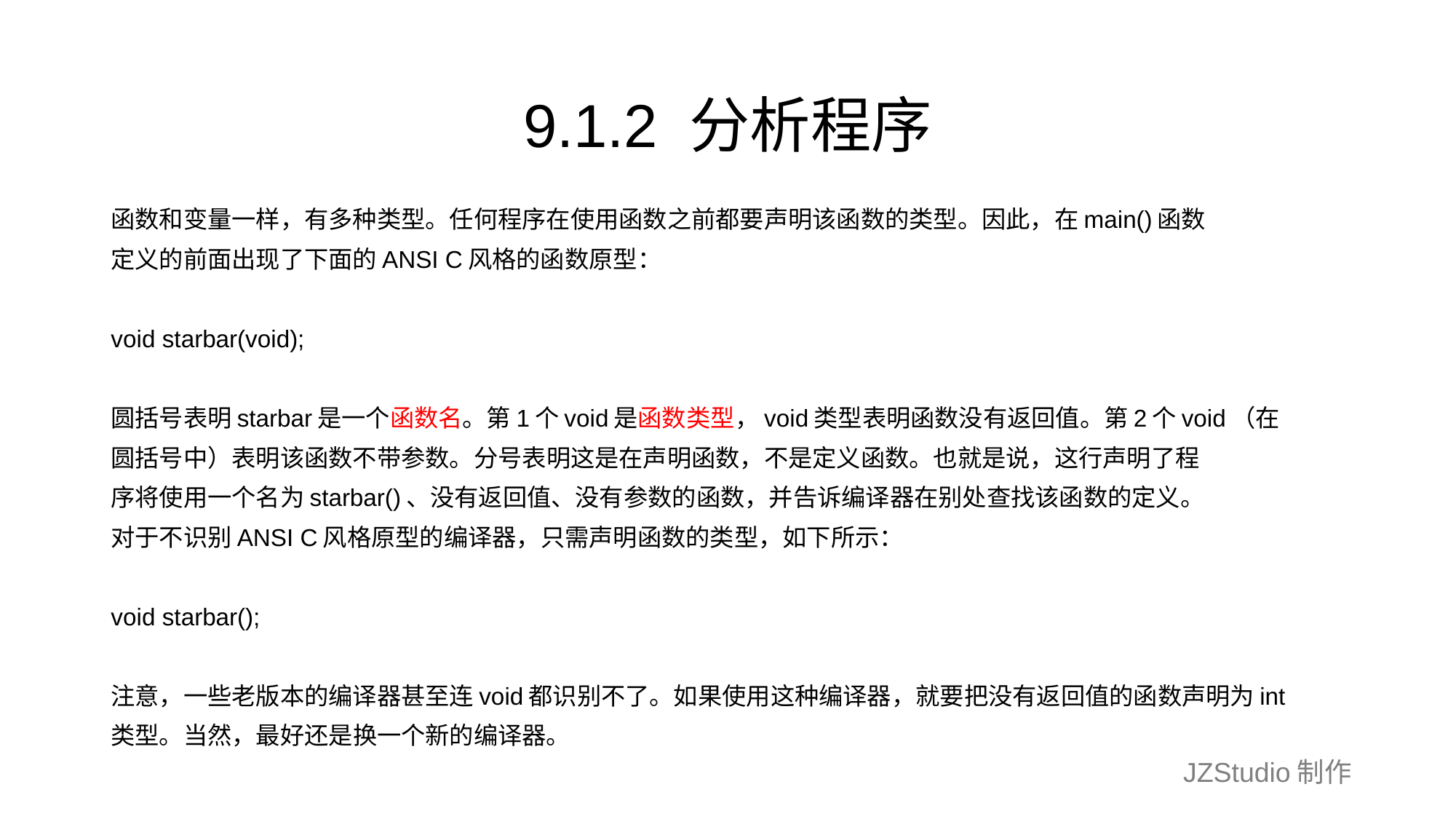

# 9.1.2 分析程序
函数和变量一样，有多种类型。任何程序在使用函数之前都要声明该函数的类型。因此，在main()函数
定义的前面出现了下面的ANSI C风格的函数原型：

void starbar(void);

圆括号表明starbar是一个函数名。第1个void是函数类型，void类型表明函数没有返回值。第2个void（在
圆括号中）表明该函数不带参数。分号表明这是在声明函数，不是定义函数。也就是说，这行声明了程
序将使用一个名为starbar()、没有返回值、没有参数的函数，并告诉编译器在别处查找该函数的定义。
对于不识别ANSI C风格原型的编译器，只需声明函数的类型，如下所示：

void starbar();

注意，一些老版本的编译器甚至连void都识别不了。如果使用这种编译器，就要把没有返回值的函数声明为int
类型。当然，最好还是换一个新的编译器。